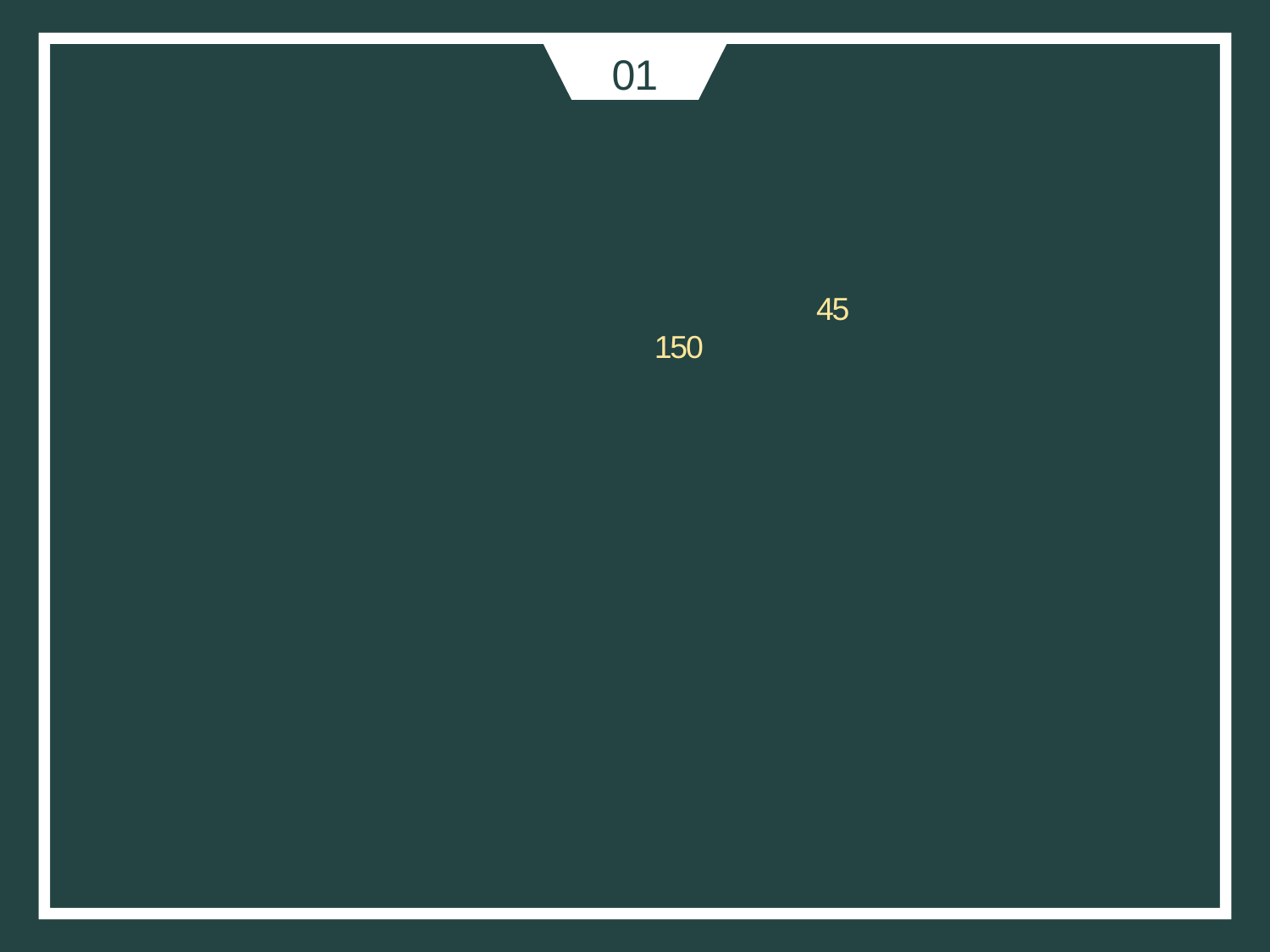

01
YOLO (You Only Look Once) 장점
1. 매우 빠르다. Titan X GPU 사용 시 45프레임
         FAST YOLO의 경우 150프레임을 기록한다.
2. 기존 R-CNN과 달리 YOLO는 train시간 내내 전체 이미지로 학습하므로
큰 문맥을 볼 수 있다.
즉 백그라운드 문제의 오류를 절반으로 줄인다.
3. 객체의 일반화된 표현을 찾아 학습한다.
따라서 새로운 도메인이나 예기치 않은 입력에 잘못 예측하지 않는다.